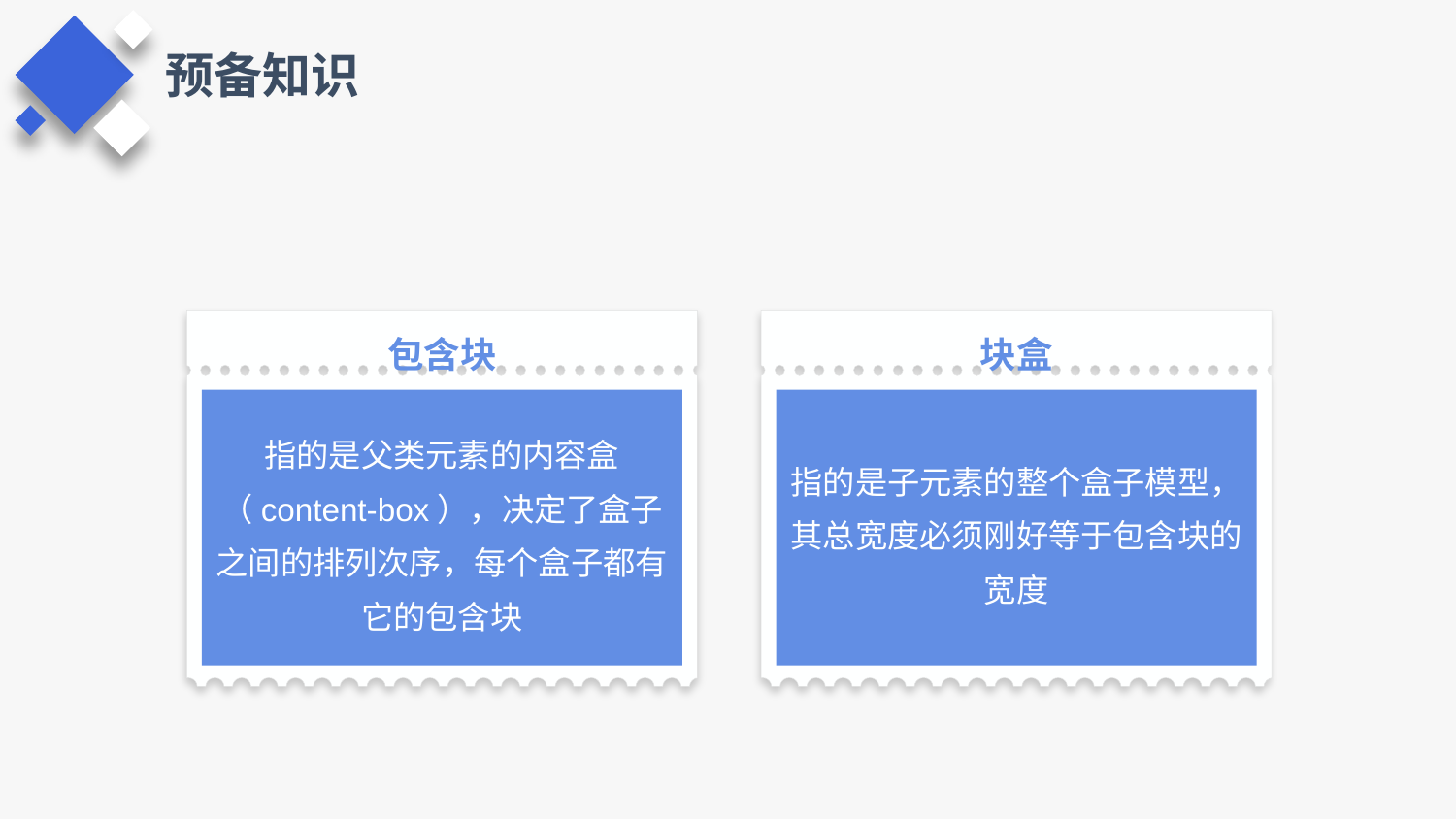

预备知识

包含块
块盒
指的是父类元素的内容盒（content-box），决定了盒子之间的排列次序，每个盒子都有它的包含块
指的是子元素的整个盒子模型，其总宽度必须刚好等于包含块的宽度